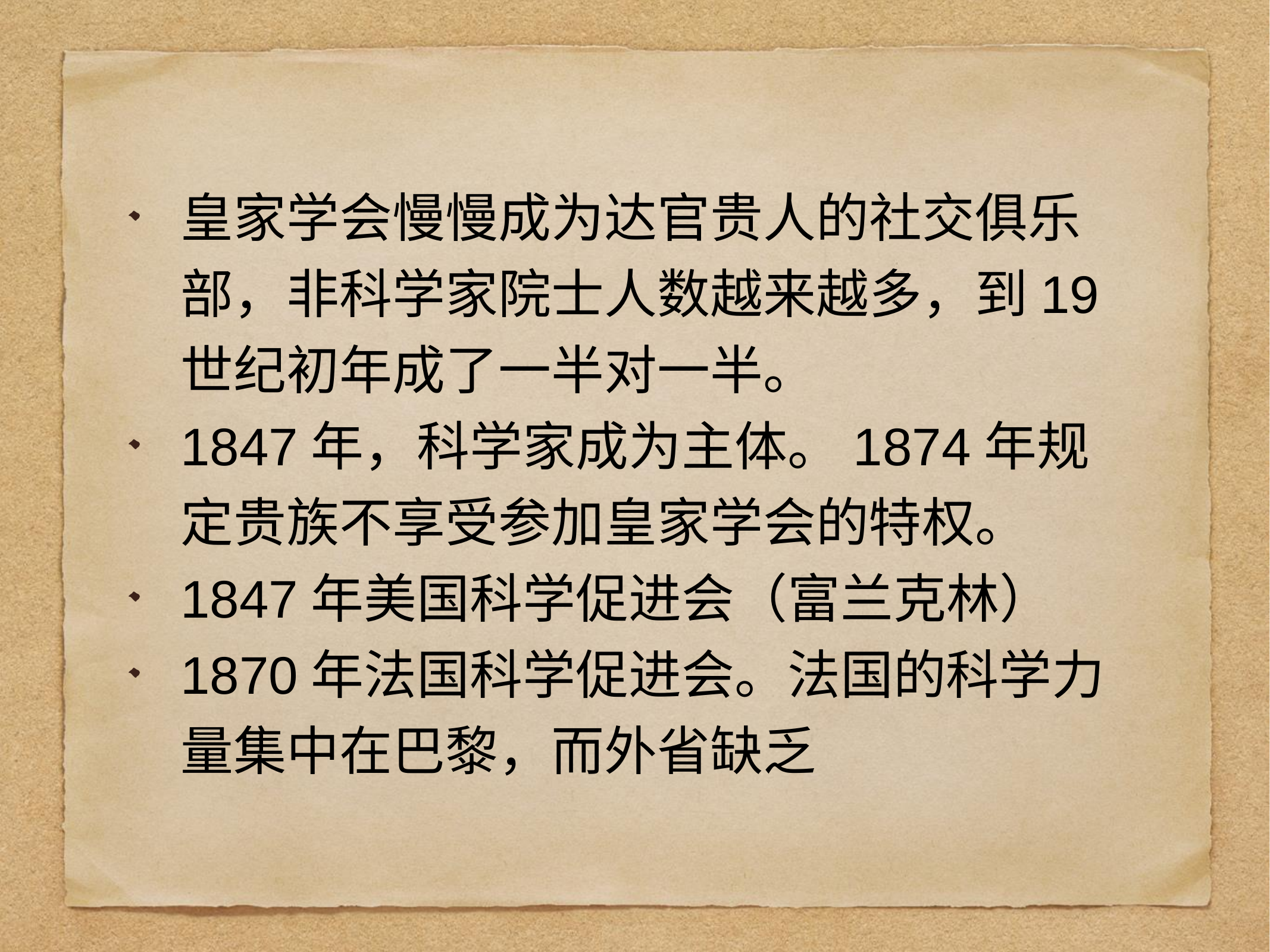

皇家学会慢慢成为达官贵人的社交俱乐部，非科学家院士人数越来越多，到19世纪初年成了一半对一半。
1847年，科学家成为主体。1874年规定贵族不享受参加皇家学会的特权。
1847年美国科学促进会（富兰克林）
1870年法国科学促进会。法国的科学力量集中在巴黎，而外省缺乏